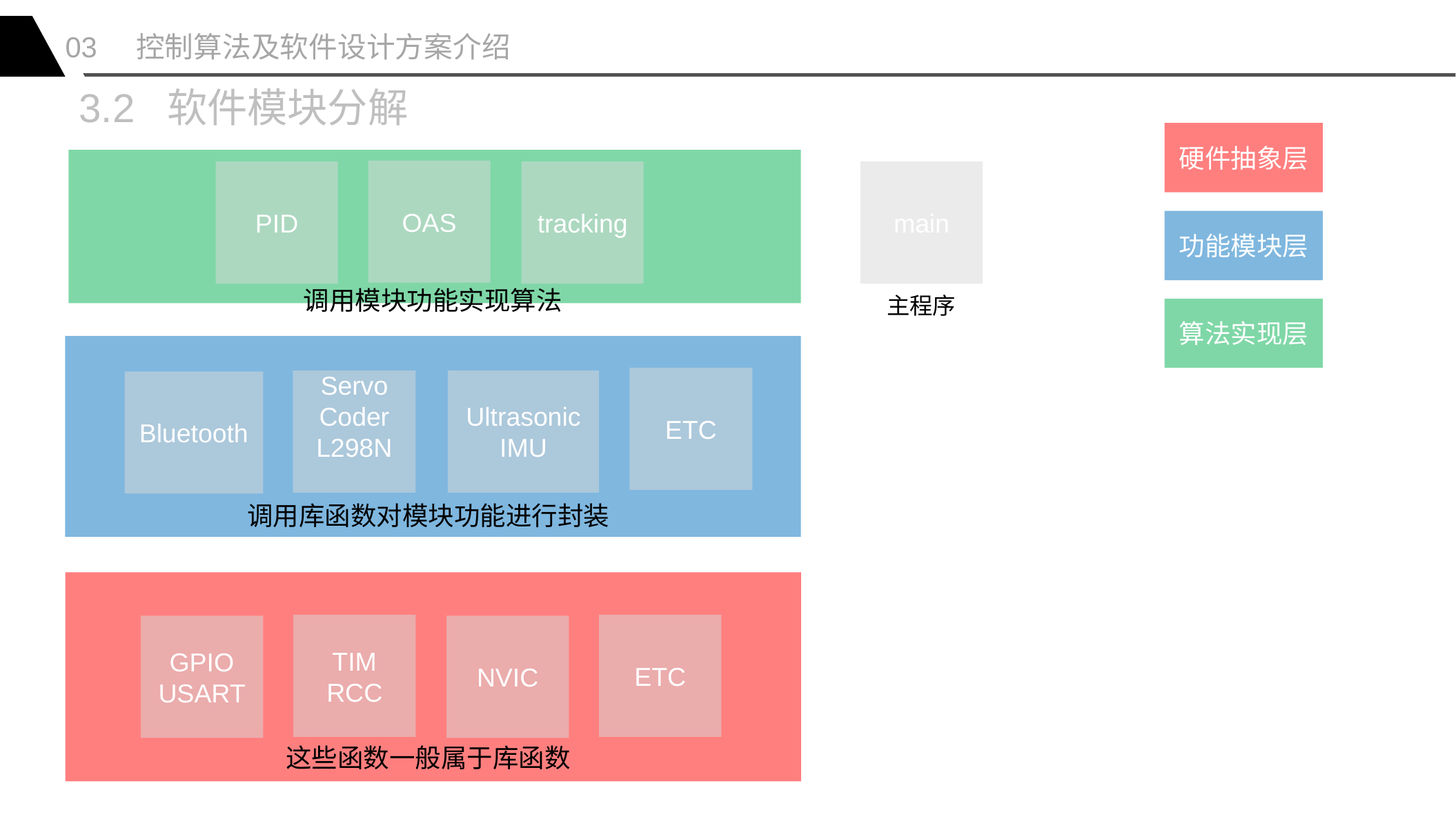

03    控制算法及软件设计方案介绍

3.2  软件模块分解
硬件抽象层

OAS
PID
tracking
main
功能模块层
调用模块功能实现算法
主程序
算法实现层

ETC
Ultrasonic
IMU
Servo
Coder
L298N

Bluetooth
调用库函数对模块功能进行封装

TIM
RCC
ETC
GPIO
USART
NVIC
这些函数一般属于库函数